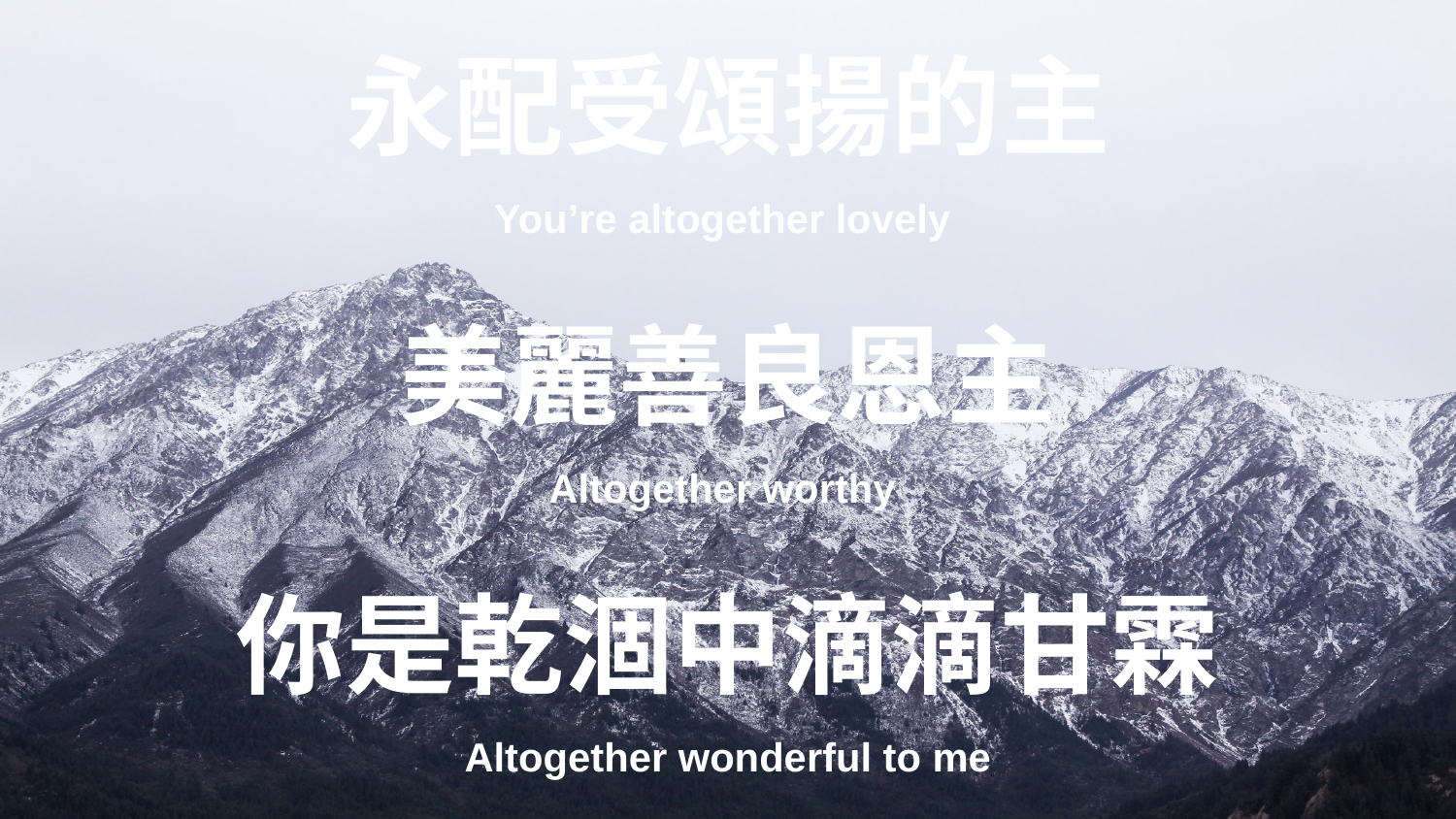

永配受頌揚的主
You’re altogether lovely
美麗善良恩主
Altogether worthy
你是乾涸中滴滴甘霖
Altogether wonderful to me